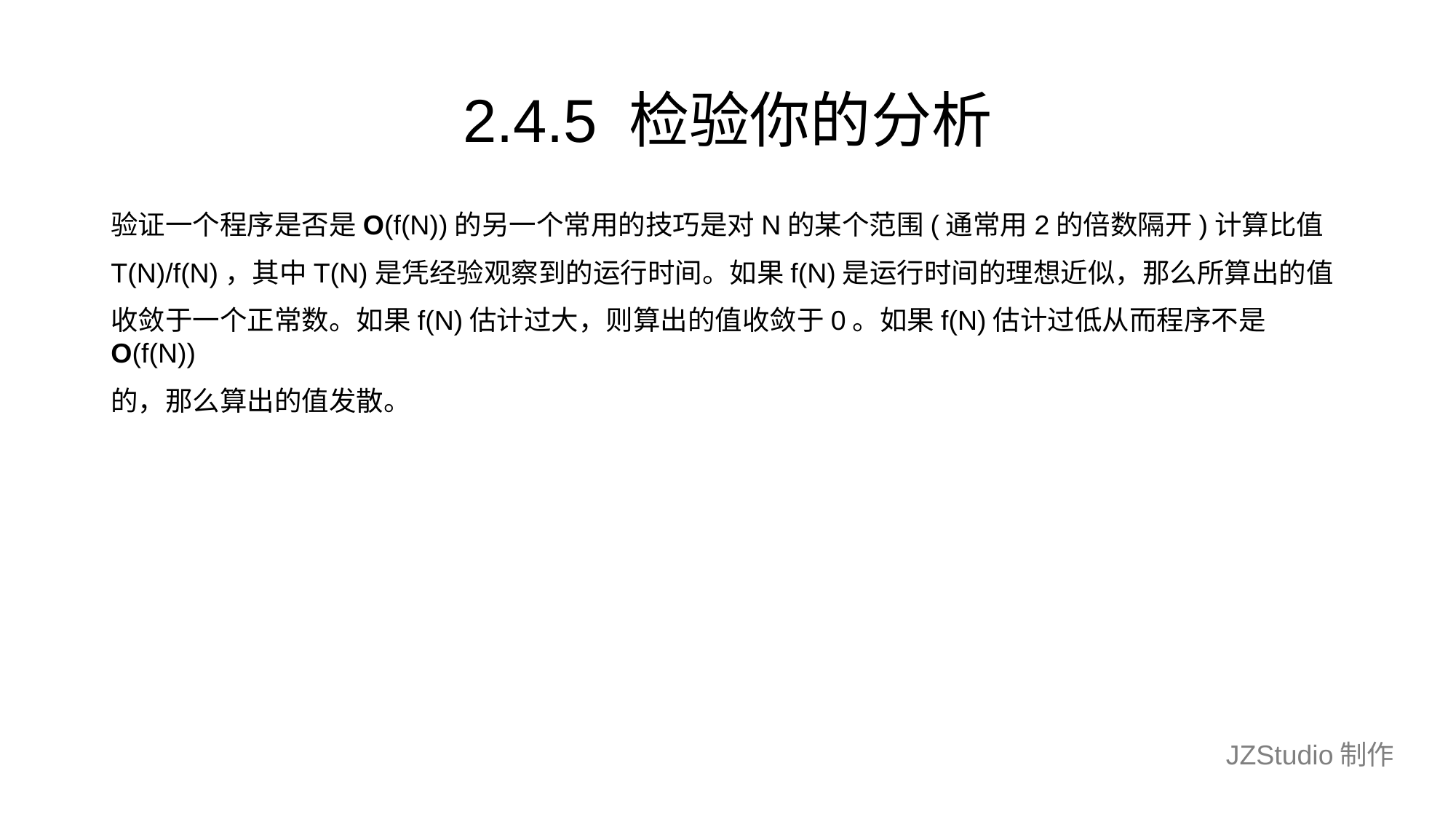

# 2.4.5 检验你的分析
验证一个程序是否是O(f(N))的另一个常用的技巧是对N的某个范围(通常用2的倍数隔开)计算比值
T(N)/f(N)，其中T(N)是凭经验观察到的运行时间。如果f(N)是运行时间的理想近似，那么所算出的值
收敛于一个正常数。如果f(N)估计过大，则算出的值收敛于0。如果f(N)估计过低从而程序不是O(f(N))
的，那么算出的值发散。